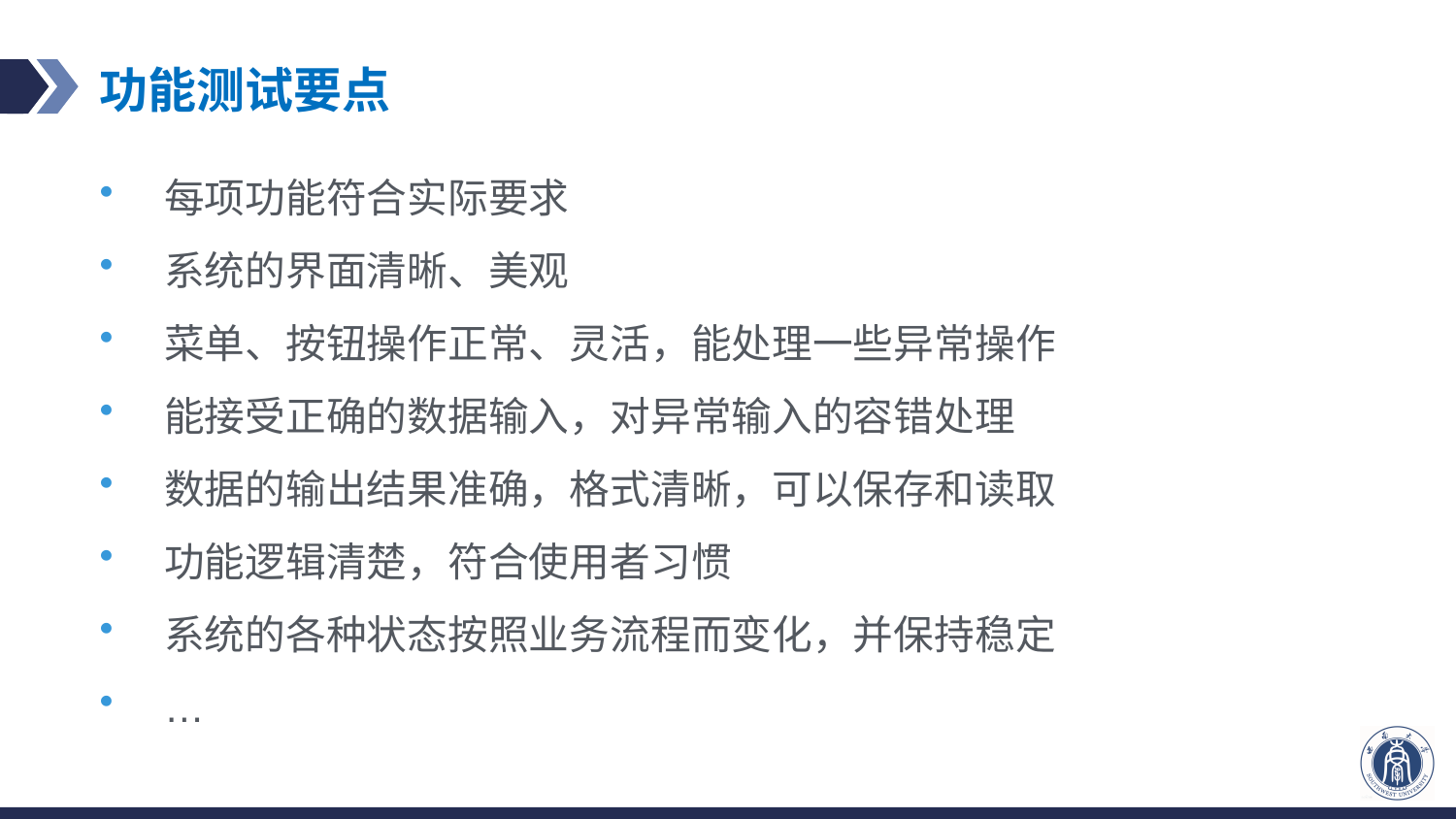

# 功能测试要点
每项功能符合实际要求
系统的界面清晰、美观
菜单、按钮操作正常、灵活，能处理一些异常操作
能接受正确的数据输入，对异常输入的容错处理
数据的输出结果准确，格式清晰，可以保存和读取
功能逻辑清楚，符合使用者习惯
系统的各种状态按照业务流程而变化，并保持稳定
…